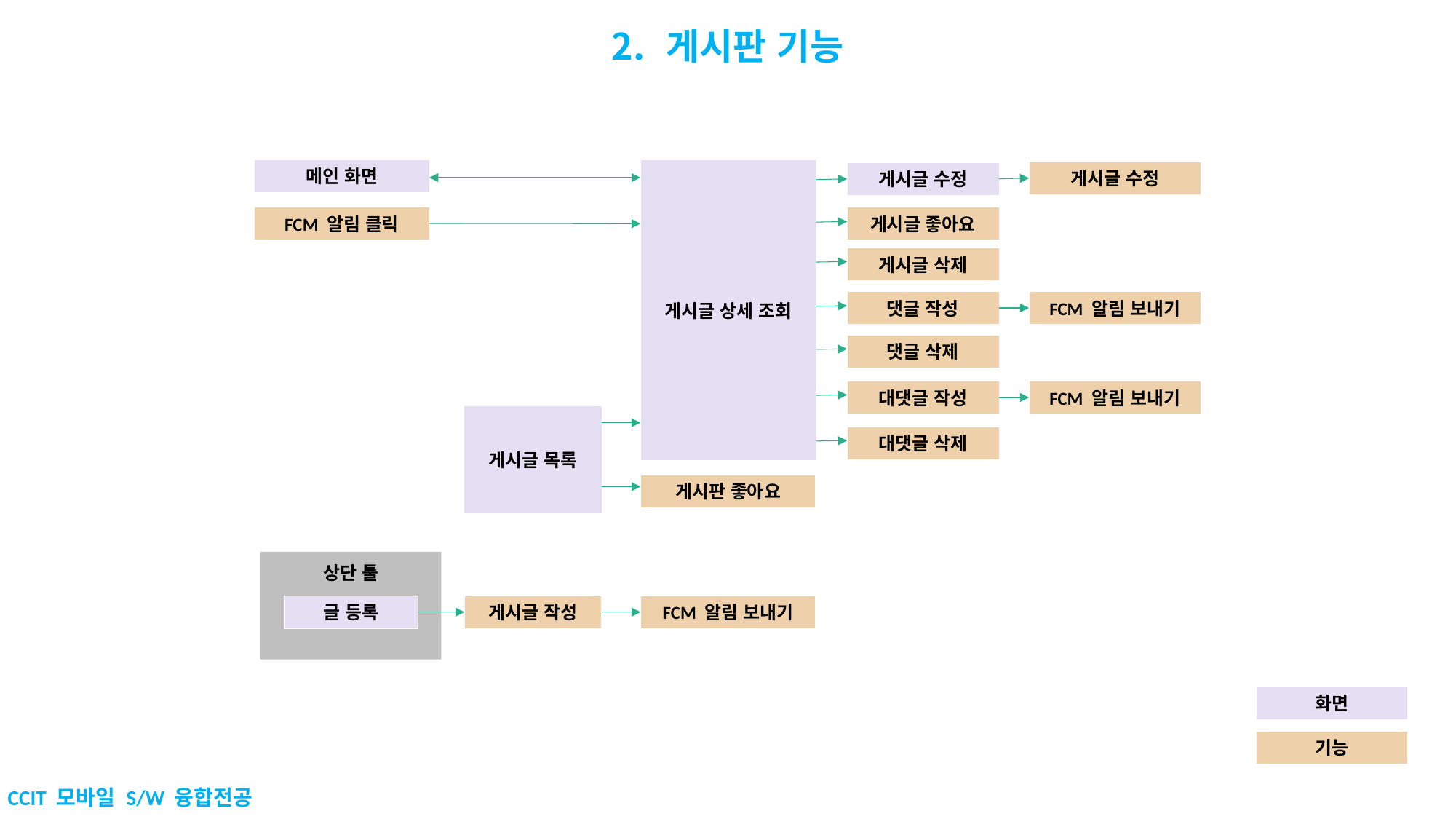

게시판 기능

메인 화면
게시글 상세 조회
게시글 수정
게시글 수정
FCM 알림 클릭
게시글 좋아요
게시글 삭제
댓글 작성
FCM 알림 보내기
댓글 삭제
FCM 알림 보내기
대댓글 작성
게시글 목록
대댓글 삭제
게시판 좋아요
상단 툴

글 등록
게시글 작성
FCM 알림 보내기
화면
기능
CCIT 모바일 S/W 융합전공